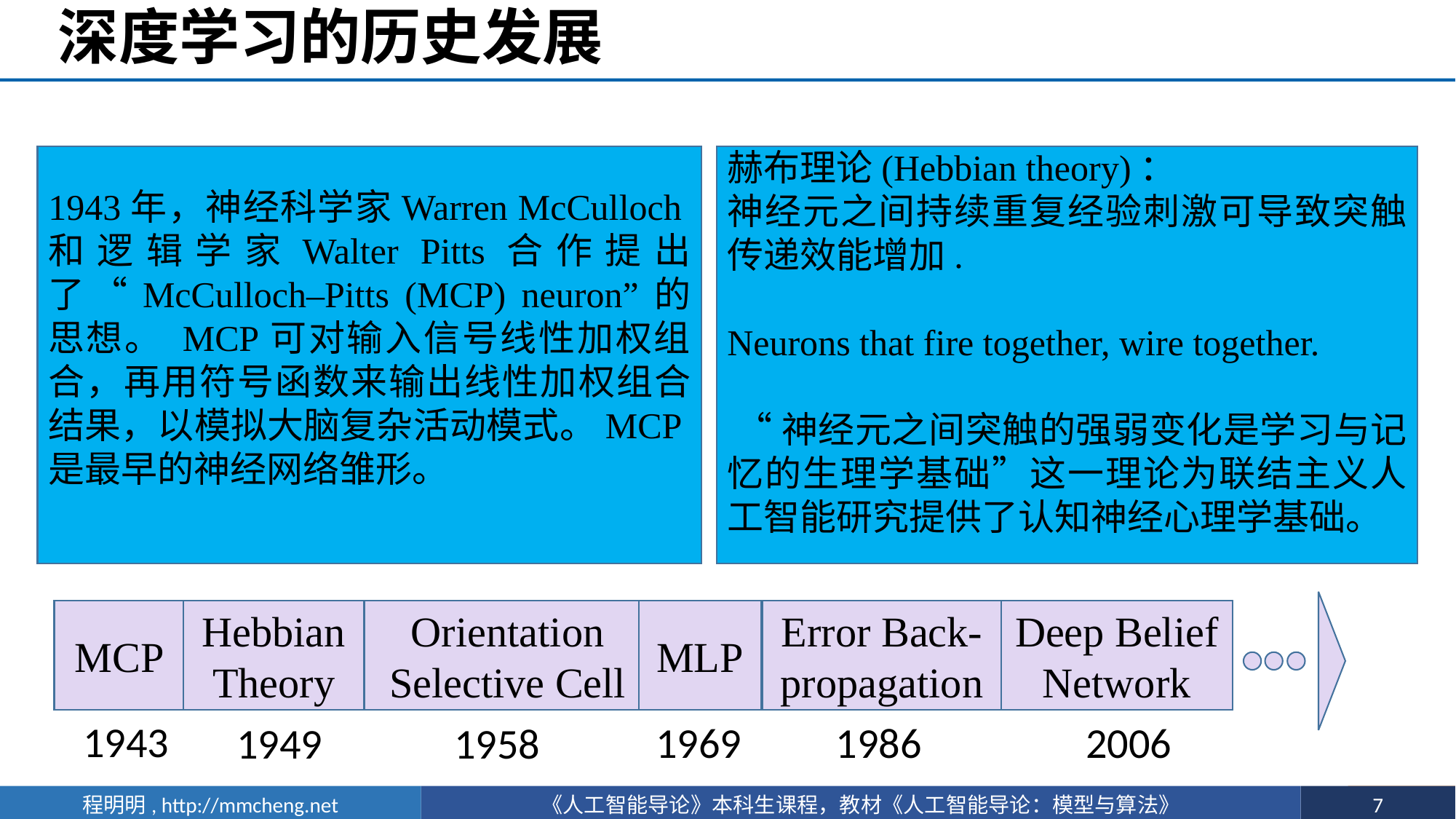

# 深度学习的历史发展
1943年，神经科学家Warren McCulloch和逻辑学家Walter Pitts合作提出了“McCulloch–Pitts (MCP) neuron”的思想。 MCP可对输入信号线性加权组合，再用符号函数来输出线性加权组合结果，以模拟大脑复杂活动模式。MCP是最早的神经网络雏形。

赫布理论(Hebbian theory)：
神经元之间持续重复经验刺激可导致突触传递效能增加.

Neurons that fire together, wire together.

 “神经元之间突触的强弱变化是学习与记忆的生理学基础”这一理论为联结主义人工智能研究提供了认知神经心理学基础。

Error Back-propagation
Deep Belief Network
MCP
Hebbian Theory
Orientation Selective Cell
MLP

1943
1969
1986
2006
1949
1958